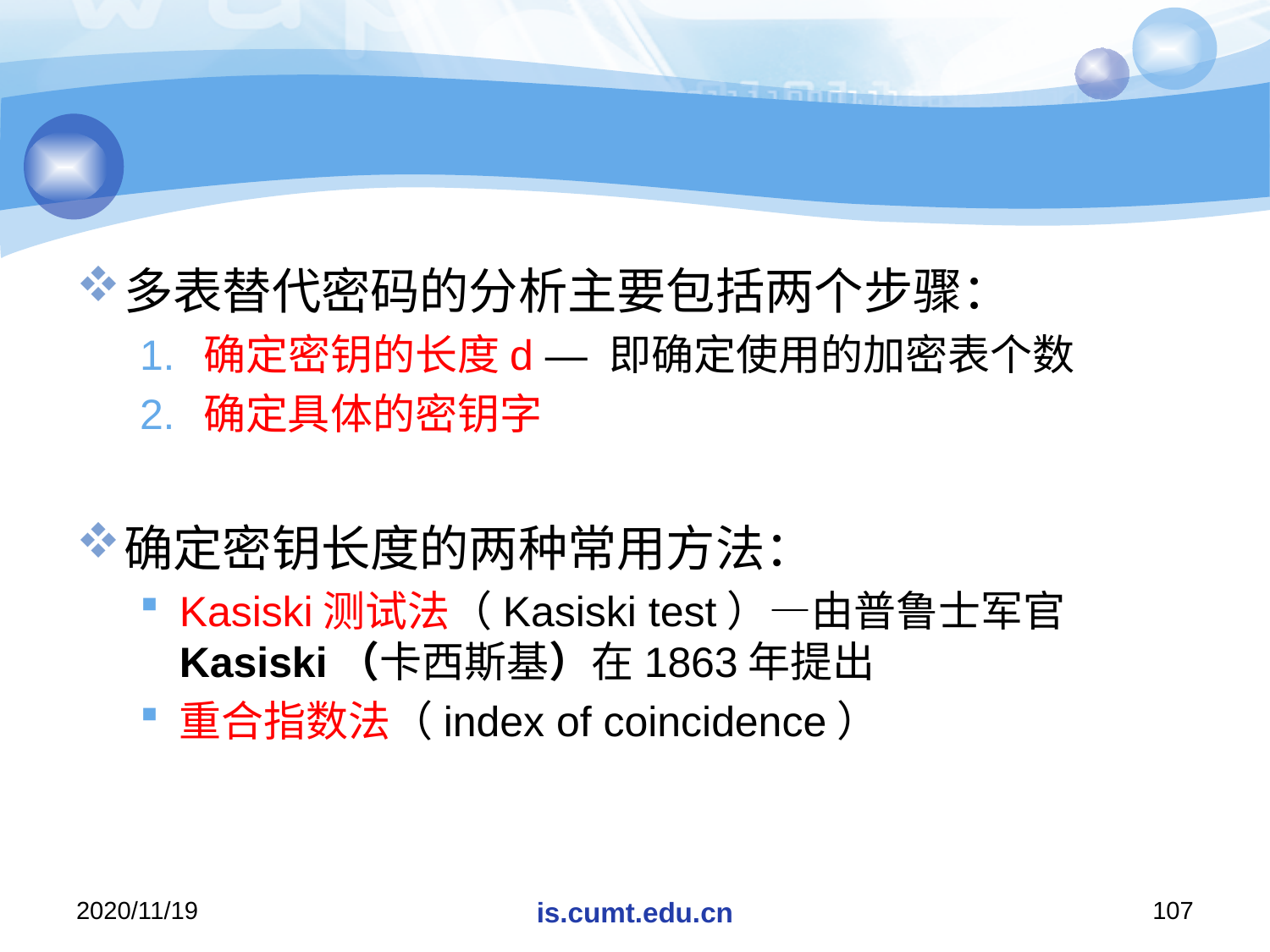

#
多表替代密码的分析主要包括两个步骤：
确定密钥的长度d — 即确定使用的加密表个数
确定具体的密钥字

确定密钥长度的两种常用方法：
Kasiski测试法（Kasiski test）—由普鲁士军官Kasiski（卡西斯基）在1863年提出
重合指数法（index of coincidence）
2020/11/19
is.cumt.edu.cn
107